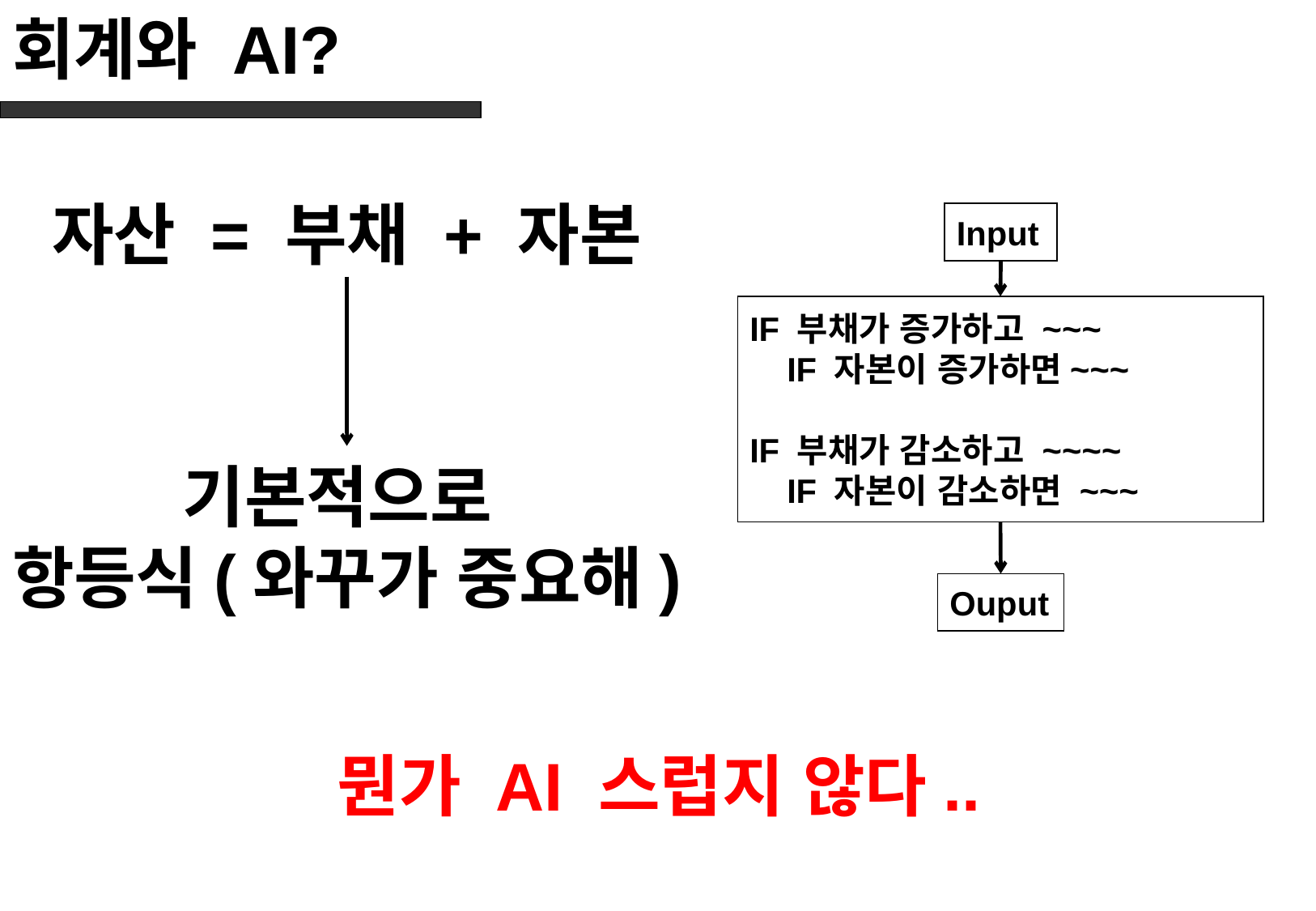

# 회계와 AI?
자산 = 부채 + 자본
Input
IF 부채가 증가하고 ~~~
    IF 자본이 증가하면~~~

IF 부채가 감소하고 ~~~~
    IF 자본이 감소하면 ~~~
기본적으로
항등식(와꾸가 중요해)
Ouput
뭔가 AI 스럽지 않다..